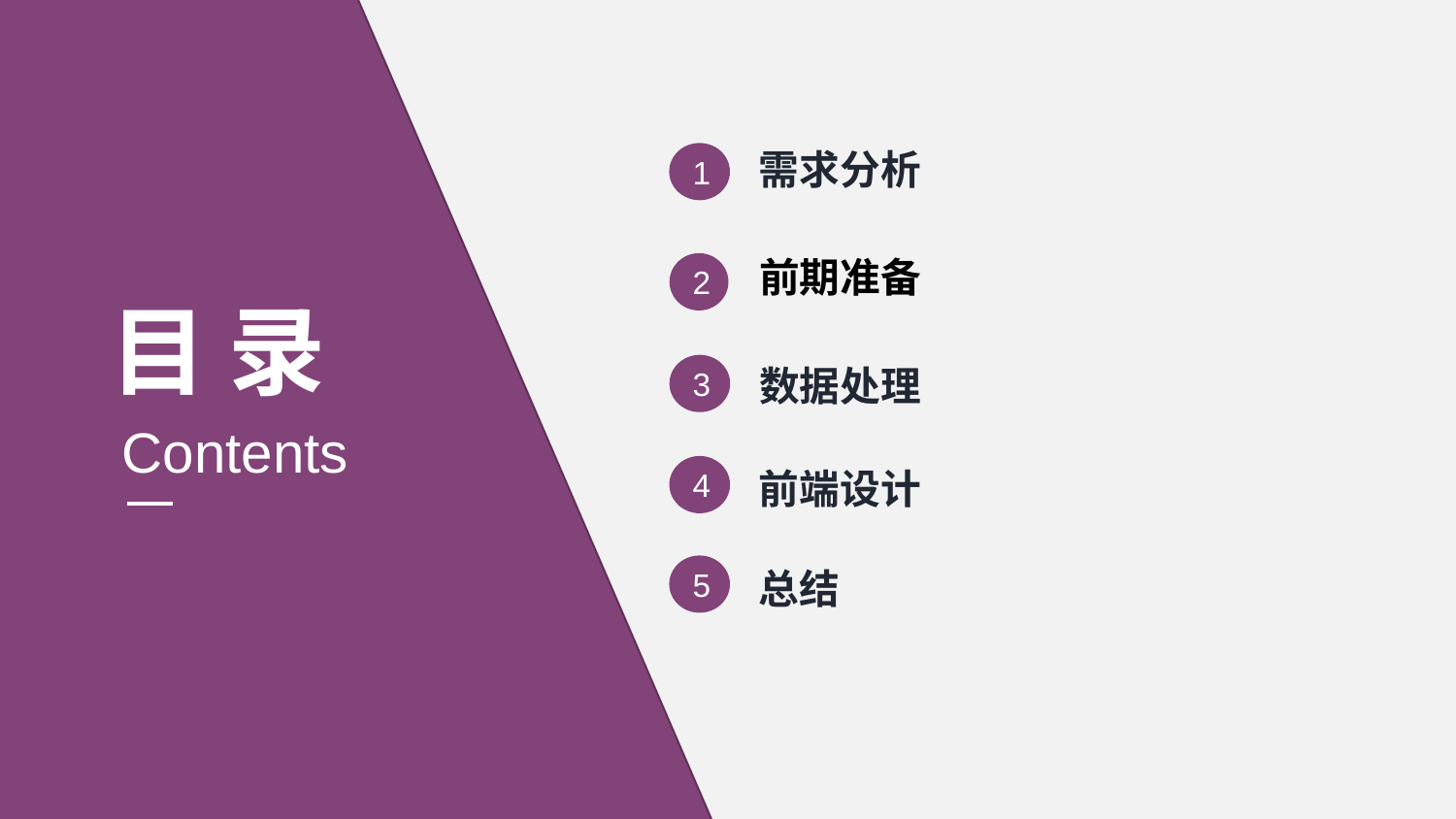

需求分析
1
2
数据处理
3
4
前端设计
5
总结

前期准备
目 录
Contents